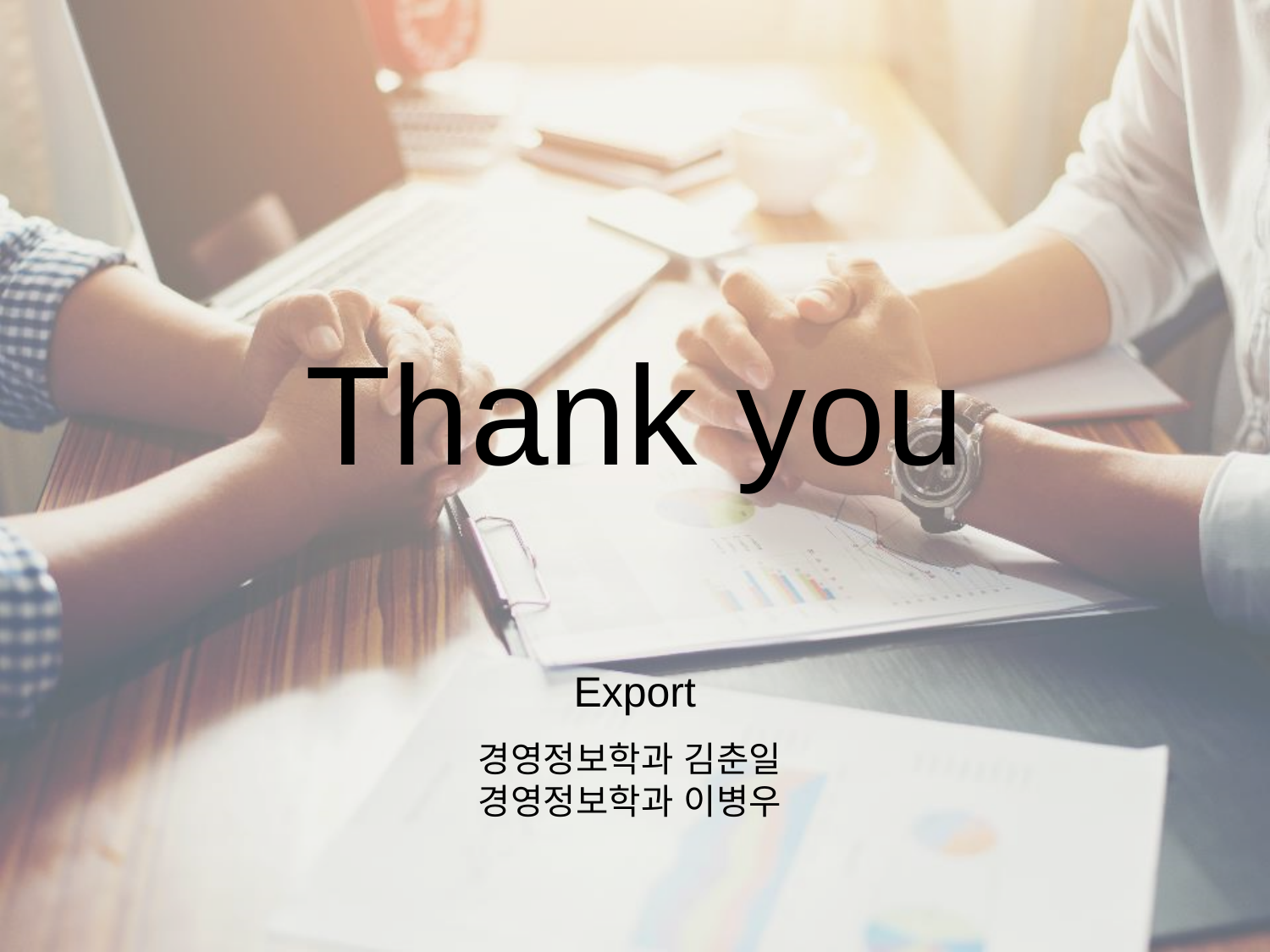

Thank you
Export

경영정보학과 김춘일
경영정보학과 이병우